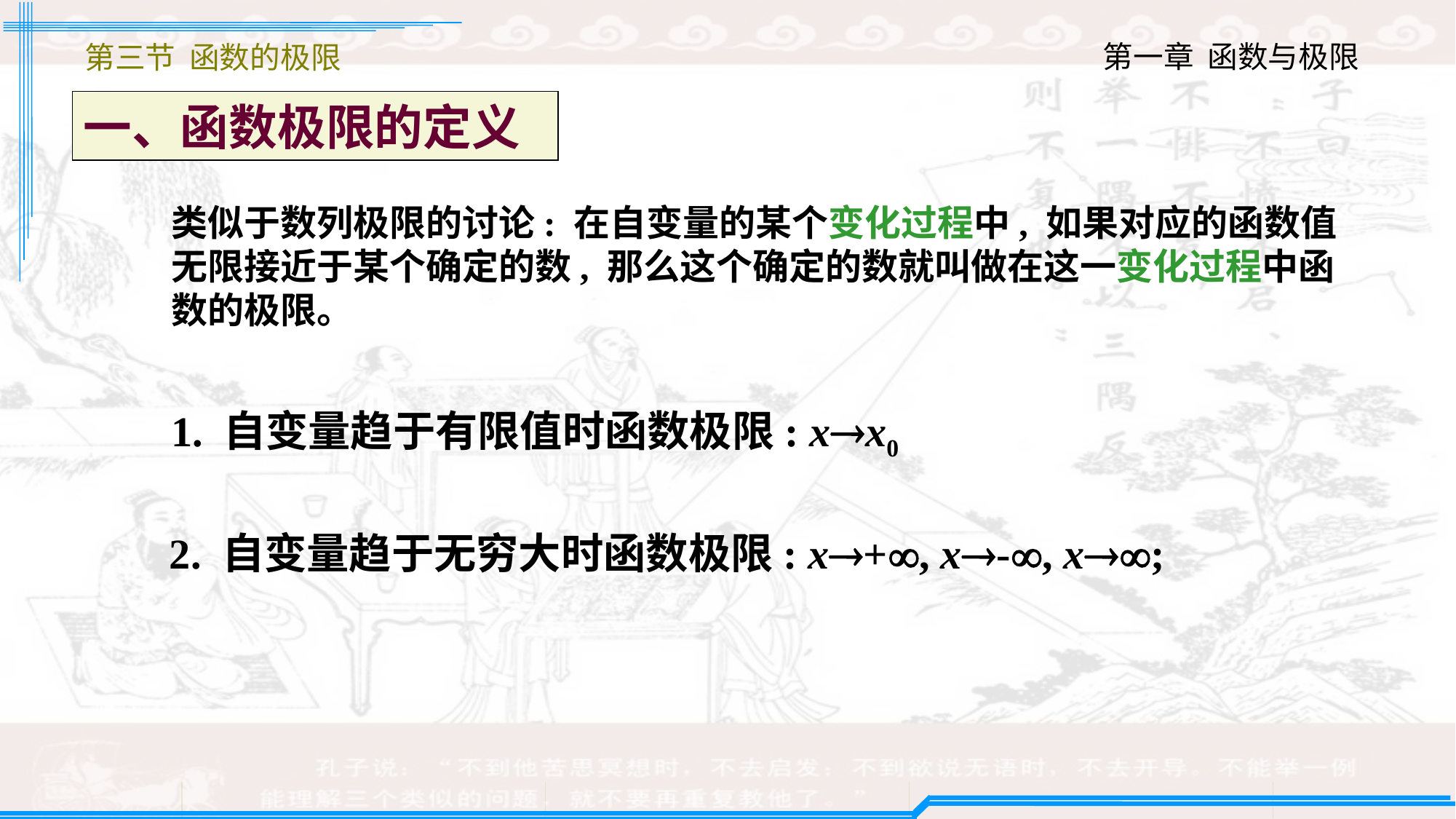

第三节  函数的极限
一、函数极限的定义
类似于数列极限的讨论: 在自变量的某个变化过程中, 如果对应的函数值无限接近于某个确定的数, 那么这个确定的数就叫做在这一变化过程中函数的极限。
1. 自变量趋于有限值时函数极限: x→x0
2. 自变量趋于无穷大时函数极限: x→+∞, x→-∞, x→∞;